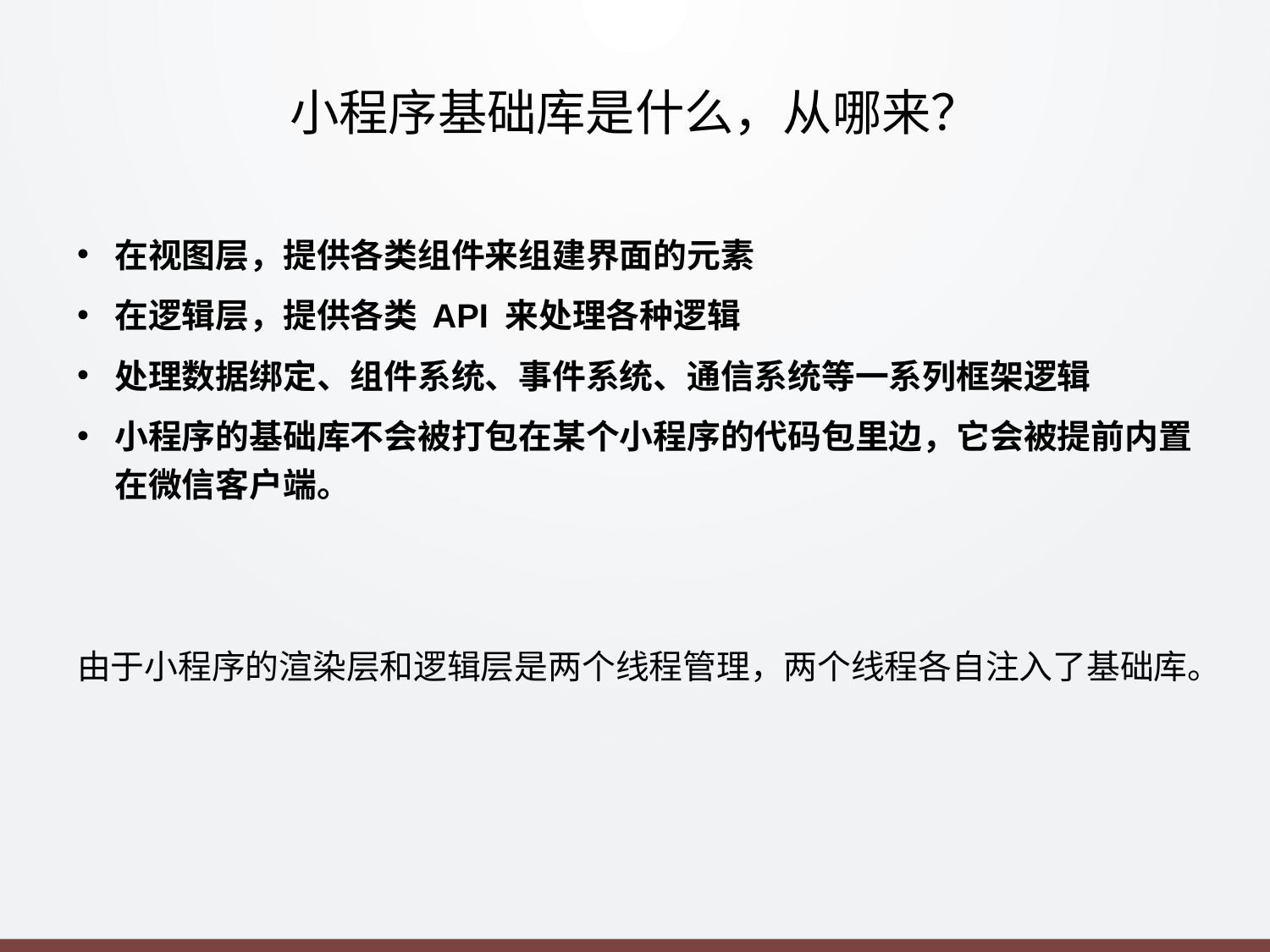

# 小程序基础库是什么，从哪来？
在视图层，提供各类组件来组建界面的元素
在逻辑层，提供各类 API 来处理各种逻辑
处理数据绑定、组件系统、事件系统、通信系统等一系列框架逻辑
小程序的基础库不会被打包在某个小程序的代码包里边，它会被提前内置在微信客户端。

由于小程序的渲染层和逻辑层是两个线程管理，两个线程各自注入了基础库。